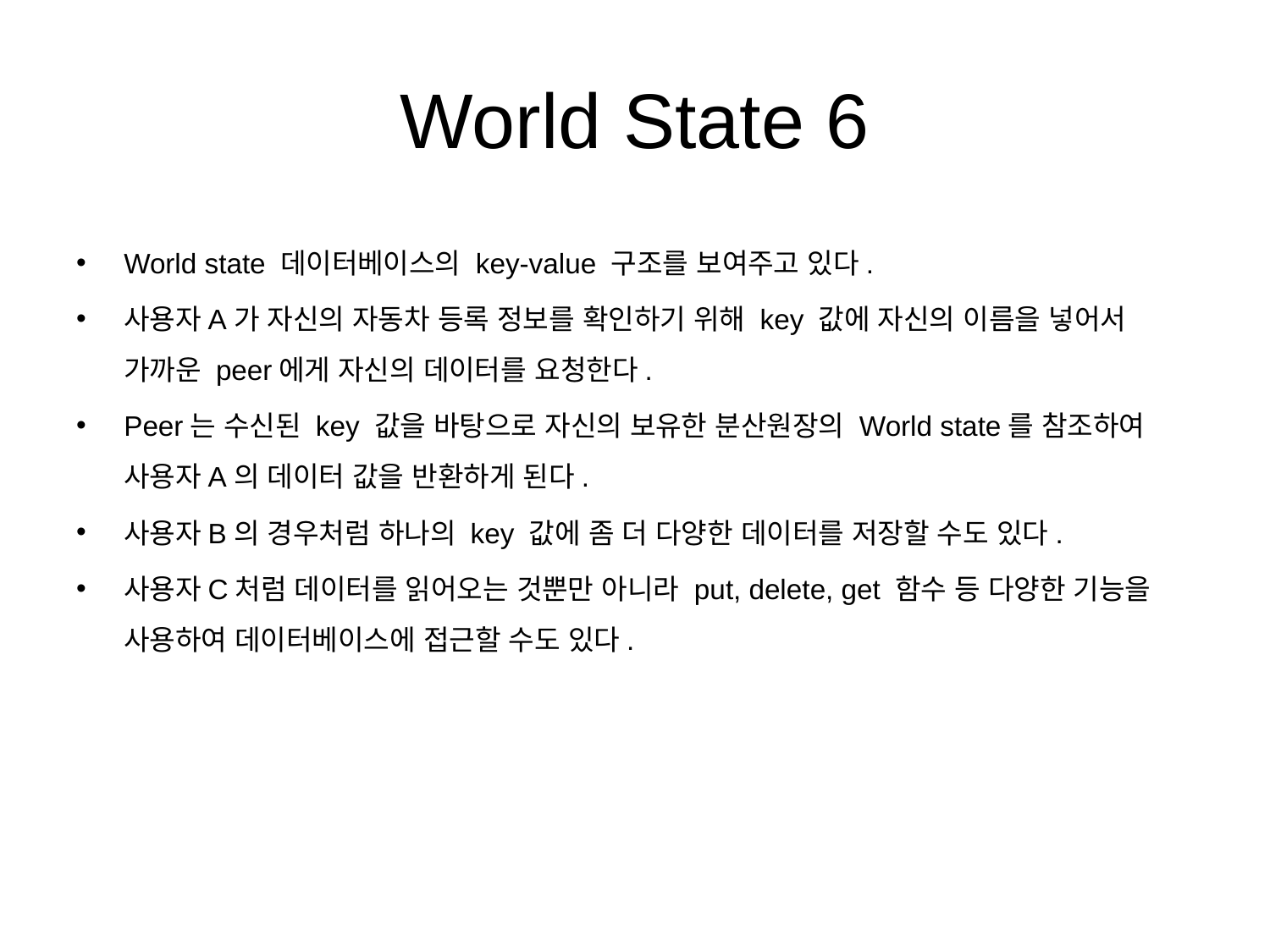

# World State 6
World state 데이터베이스의 key-value 구조를 보여주고 있다.
사용자A가 자신의 자동차 등록 정보를 확인하기 위해 key 값에 자신의 이름을 넣어서 가까운 peer에게 자신의 데이터를 요청한다.
Peer는 수신된 key 값을 바탕으로 자신의 보유한 분산원장의 World state를 참조하여 사용자A의 데이터 값을 반환하게 된다.
사용자B의 경우처럼 하나의 key 값에 좀 더 다양한 데이터를 저장할 수도 있다.
사용자C처럼 데이터를 읽어오는 것뿐만 아니라 put, delete, get 함수 등 다양한 기능을 사용하여 데이터베이스에 접근할 수도 있다.